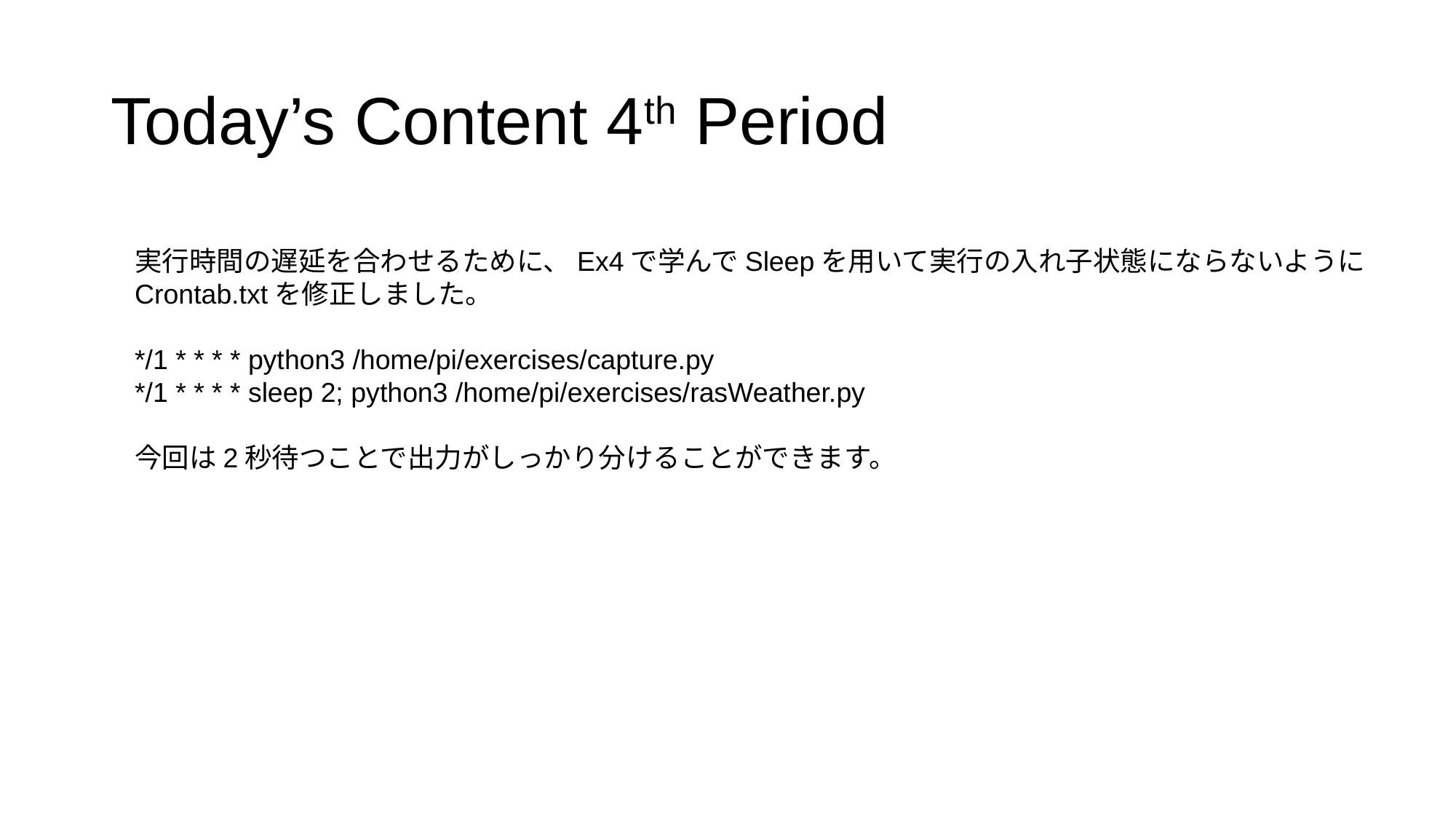

# Today’s Content 4th Period
実行時間の遅延を合わせるために、Ex4で学んでSleepを用いて実行の入れ子状態にならないように
Crontab.txtを修正しました。

*/1 * * * * python3 /home/pi/exercises/capture.py
*/1 * * * * sleep 2; python3 /home/pi/exercises/rasWeather.py

今回は2秒待つことで出力がしっかり分けることができます。